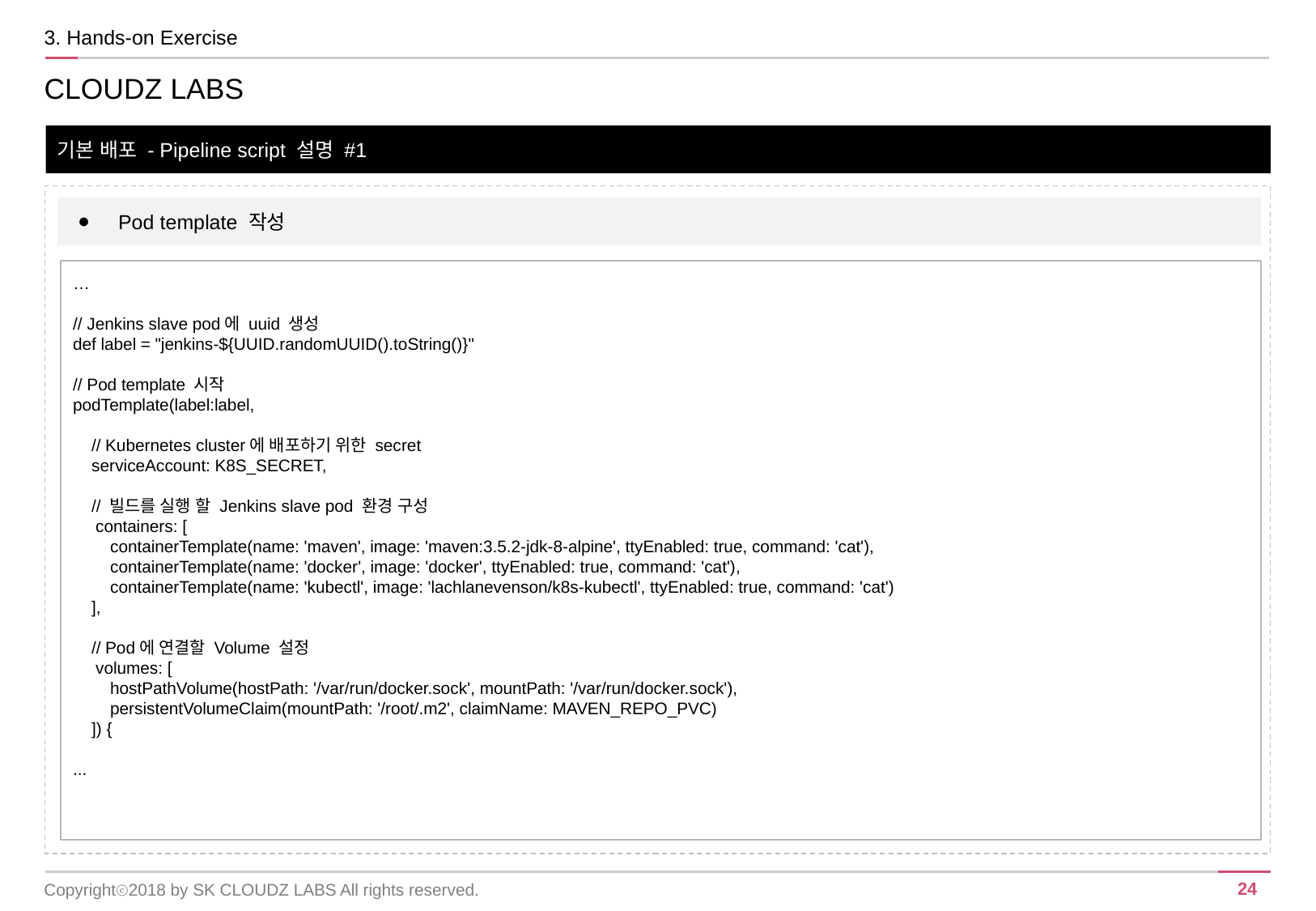

3. Hands-on Exercise

CLOUDZ LABS
기본 배포 - Pipeline script 설명 #1
Pod template 작성
…

// Jenkins slave pod에 uuid 생성
def label = "jenkins-${UUID.randomUUID().toString()}"
// Pod template 시작
podTemplate(label:label,

    // Kubernetes cluster에 배포하기 위한 secret
    serviceAccount: K8S_SECRET,

    // 빌드를 실행 할 Jenkins slave pod 환경 구성
    containers: [
        containerTemplate(name: 'maven', image: 'maven:3.5.2-jdk-8-alpine', ttyEnabled: true, command: 'cat'),
        containerTemplate(name: 'docker', image: 'docker', ttyEnabled: true, command: 'cat'),
        containerTemplate(name: 'kubectl', image: 'lachlanevenson/k8s-kubectl', ttyEnabled: true, command: 'cat')
    ],

    // Pod에 연결할 Volume 설정
    volumes: [
        hostPathVolume(hostPath: '/var/run/docker.sock', mountPath: '/var/run/docker.sock'),
        persistentVolumeClaim(mountPath: '/root/.m2', claimName: MAVEN_REPO_PVC)
    ]) {

...
Copyrightⓒ2018 by SK CLOUDZ LABS All rights reserved.